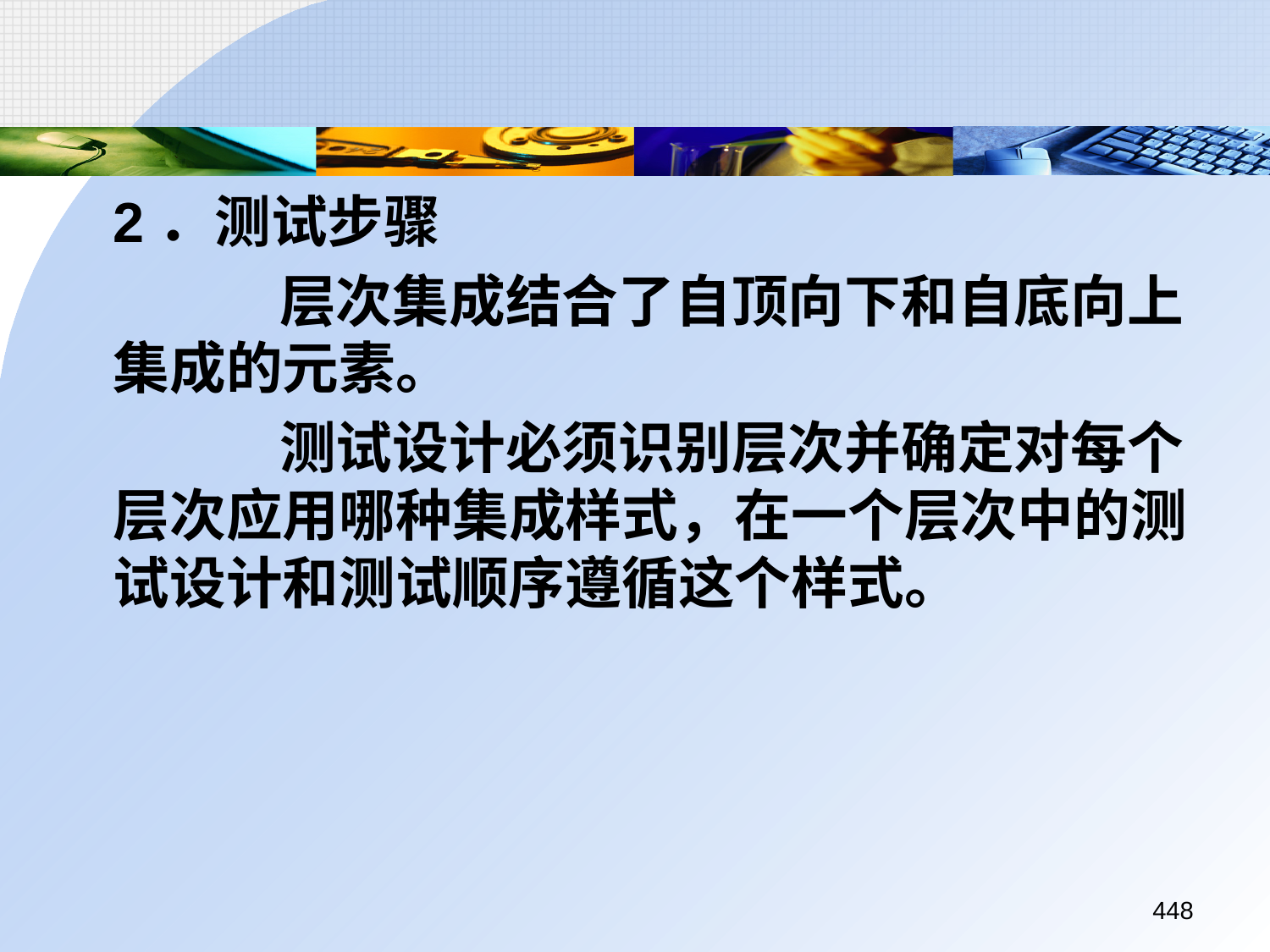

#
	2．测试步骤
		  层次集成结合了自顶向下和自底向上集成的元素。
		  测试设计必须识别层次并确定对每个层次应用哪种集成样式，在一个层次中的测试设计和测试顺序遵循这个样式。
448